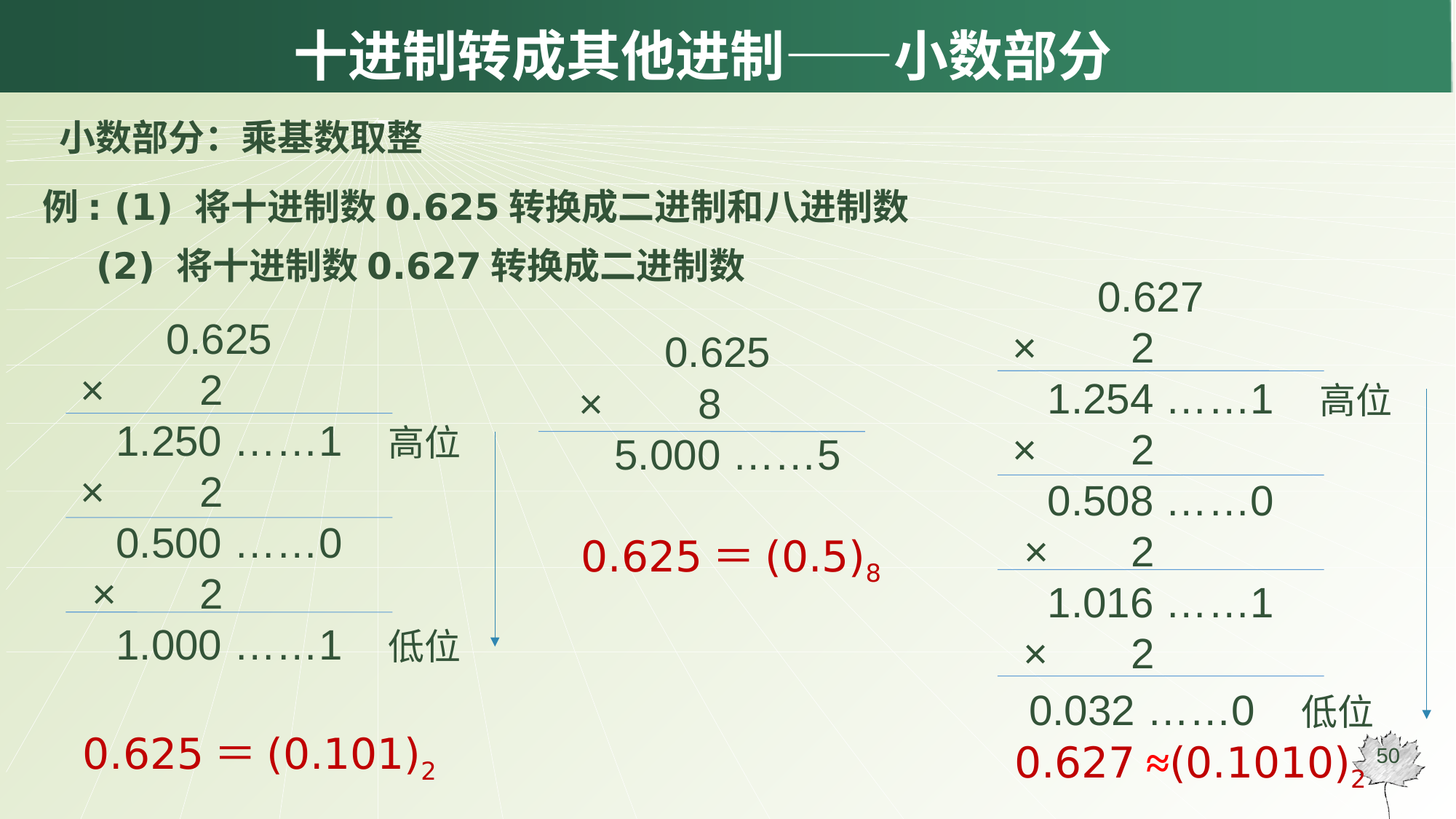

# 十进制转成其他进制——小数部分
小数部分：乘基数取整
例: (1) 将十进制数0.625转换成二进制和八进制数
(2) 将十进制数0.627转换成二进制数
	   0.627
     ×        2
        1.254 ……1   高位
     ×        2
        0.508 ……0
      ×       2
        1.016 ……1
          ×       2
        0.032 ……0   低位
	0.627 ≈(0.1010)2
	   0.625
     ×        2
        1.250 ……1   高位
     ×        2
        0.500 ……0
      ×       2
        1.000 ……1   低位

	0.625＝(0.101)2
	   0.625
     ×        8
        5.000 ……5

	0.625＝(0.5)8

50